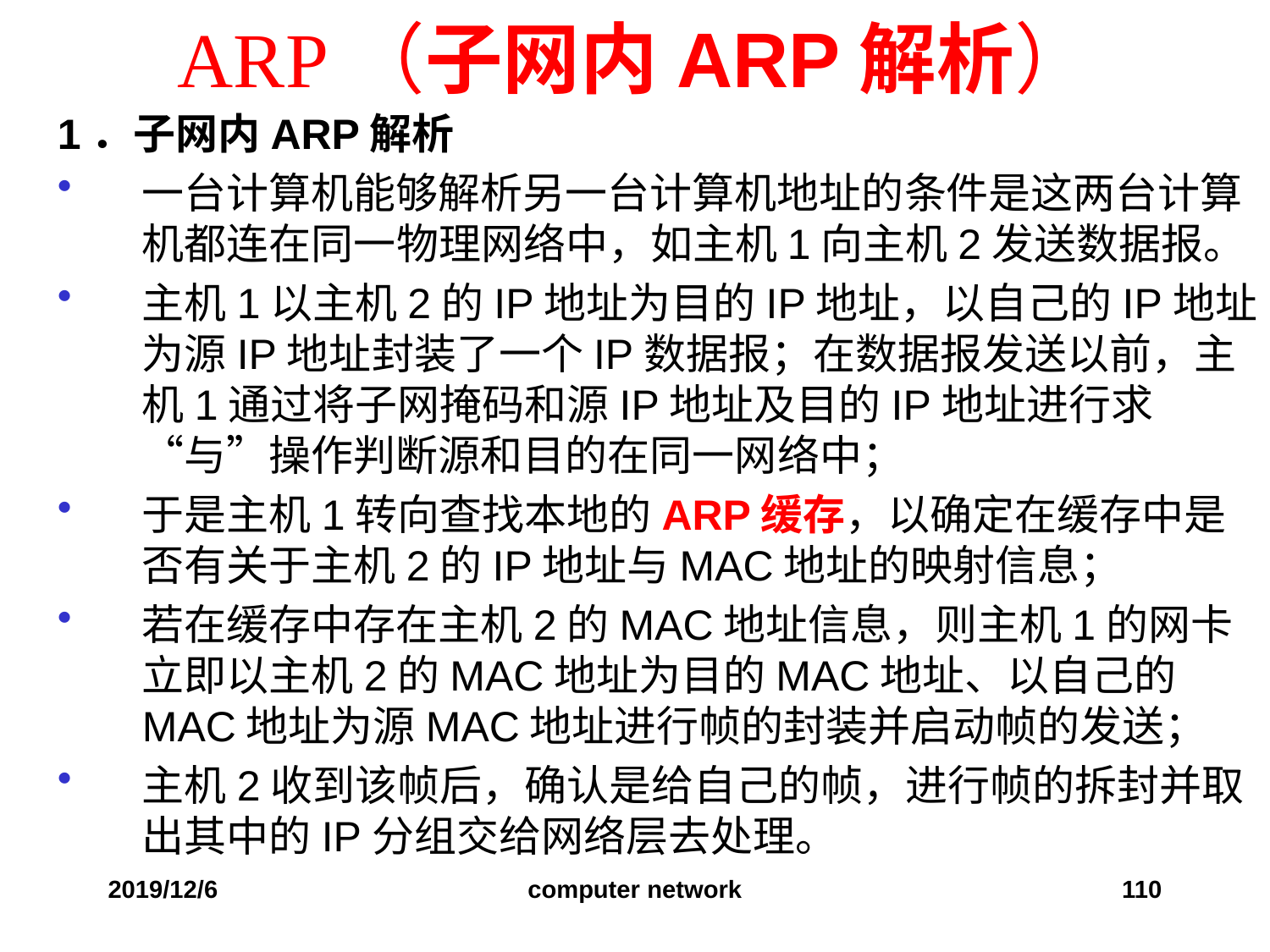

# ARP（子网内ARP解析）
1．子网内ARP解析
一台计算机能够解析另一台计算机地址的条件是这两台计算机都连在同一物理网络中，如主机1向主机2发送数据报。
主机1以主机2的IP地址为目的IP地址，以自己的IP地址为源IP地址封装了一个IP数据报；在数据报发送以前，主机1通过将子网掩码和源IP地址及目的IP地址进行求“与”操作判断源和目的在同一网络中；
于是主机1转向查找本地的ARP缓存，以确定在缓存中是否有关于主机2的IP地址与MAC地址的映射信息；
若在缓存中存在主机2的MAC地址信息，则主机1的网卡立即以主机2的MAC地址为目的MAC地址、以自己的MAC地址为源MAC地址进行帧的封装并启动帧的发送；
主机2收到该帧后，确认是给自己的帧，进行帧的拆封并取出其中的IP分组交给网络层去处理。
2019/12/6
computer network
110